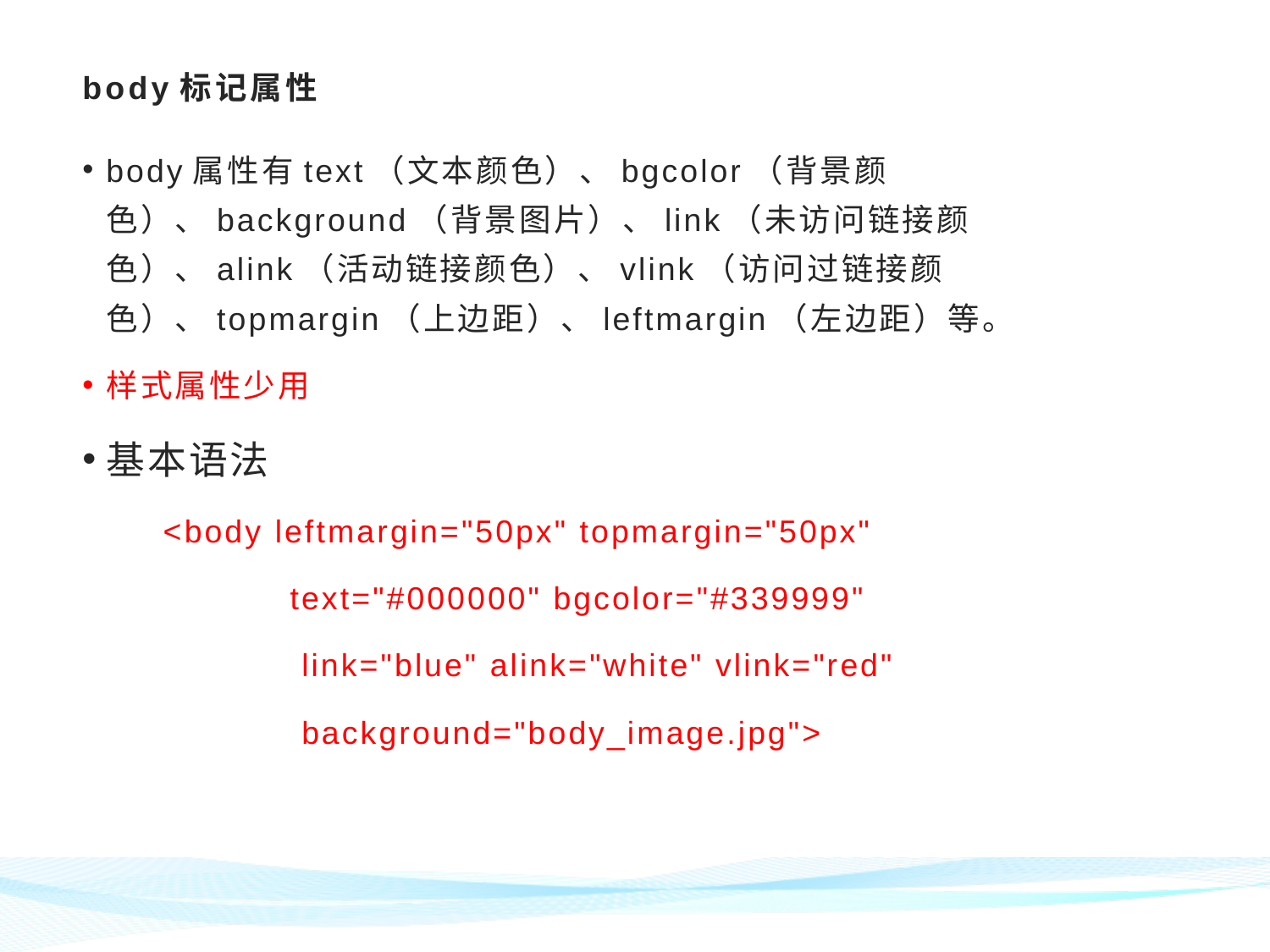

# body标记属性
body属性有text（文本颜色）、bgcolor（背景颜色）、background（背景图片）、link（未访问链接颜色）、alink（活动链接颜色）、vlink（访问过链接颜色）、topmargin（上边距）、leftmargin（左边距）等。
样式属性少用
基本语法
       <body leftmargin="50px" topmargin="50px"
                  text="#000000" bgcolor="#339999"
                   link="blue" alink="white" vlink="red"
                   background="body_image.jpg">